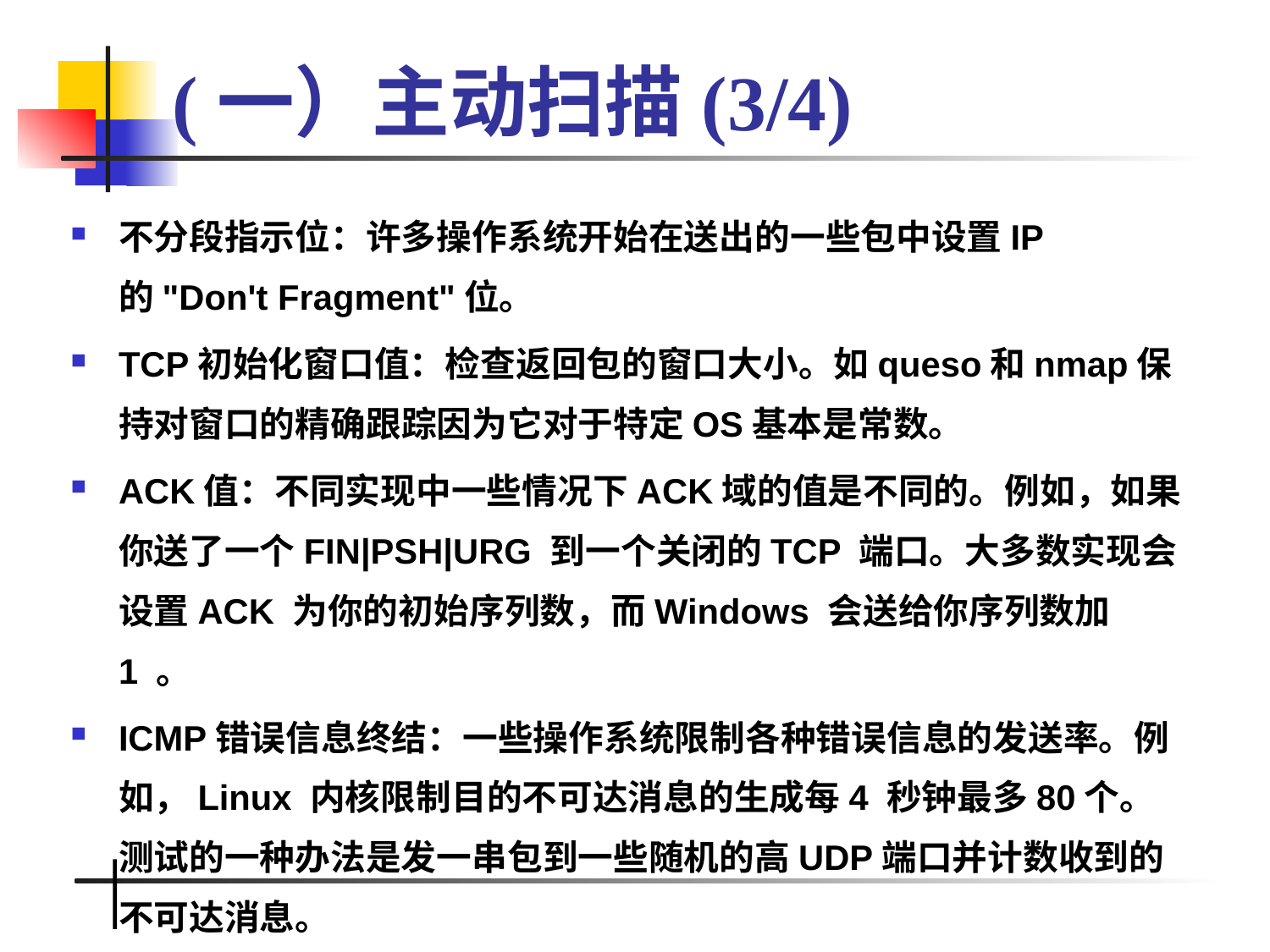

# (一）主动扫描(3/4)
不分段指示位：许多操作系统开始在送出的一些包中设置IP的"Don't Fragment"位。
TCP初始化窗口值：检查返回包的窗口大小。如queso和nmap保持对窗口的精确跟踪因为它对于特定OS基本是常数。
ACK值：不同实现中一些情况下ACK域的值是不同的。例如，如果你送了一个FIN|PSH|URG 到一个关闭的TCP 端口。大多数实现会设置ACK 为你的初始序列数，而Windows 会送给你序列数加1 。
ICMP错误信息终结：一些操作系统限制各种错误信息的发送率。例如，Linux 内核限制目的不可达消息的生成每4 秒钟最多80个。测试的一种办法是发一串包到一些随机的高UDP端口并计数收到的不可达消息。